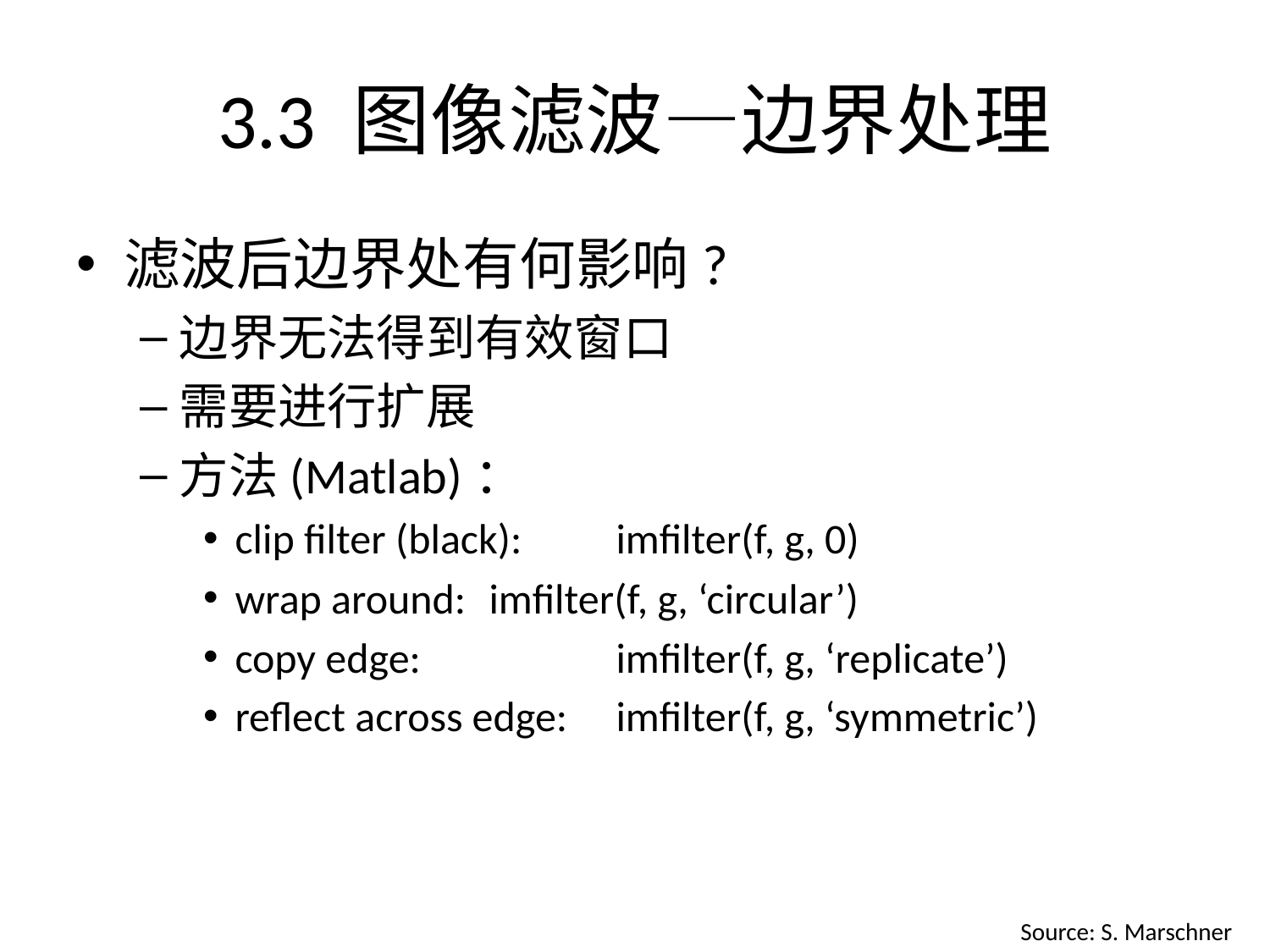

# 3.3 图像滤波—边界处理
滤波后边界处有何影响?
边界无法得到有效窗口
需要进行扩展
方法(Matlab)：
clip filter (black): 	imfilter(f, g, 0)
wrap around:	imfilter(f, g, ‘circular’)
copy edge: 		imfilter(f, g, ‘replicate’)
reflect across edge: 	imfilter(f, g, ‘symmetric’)
Source: S. Marschner